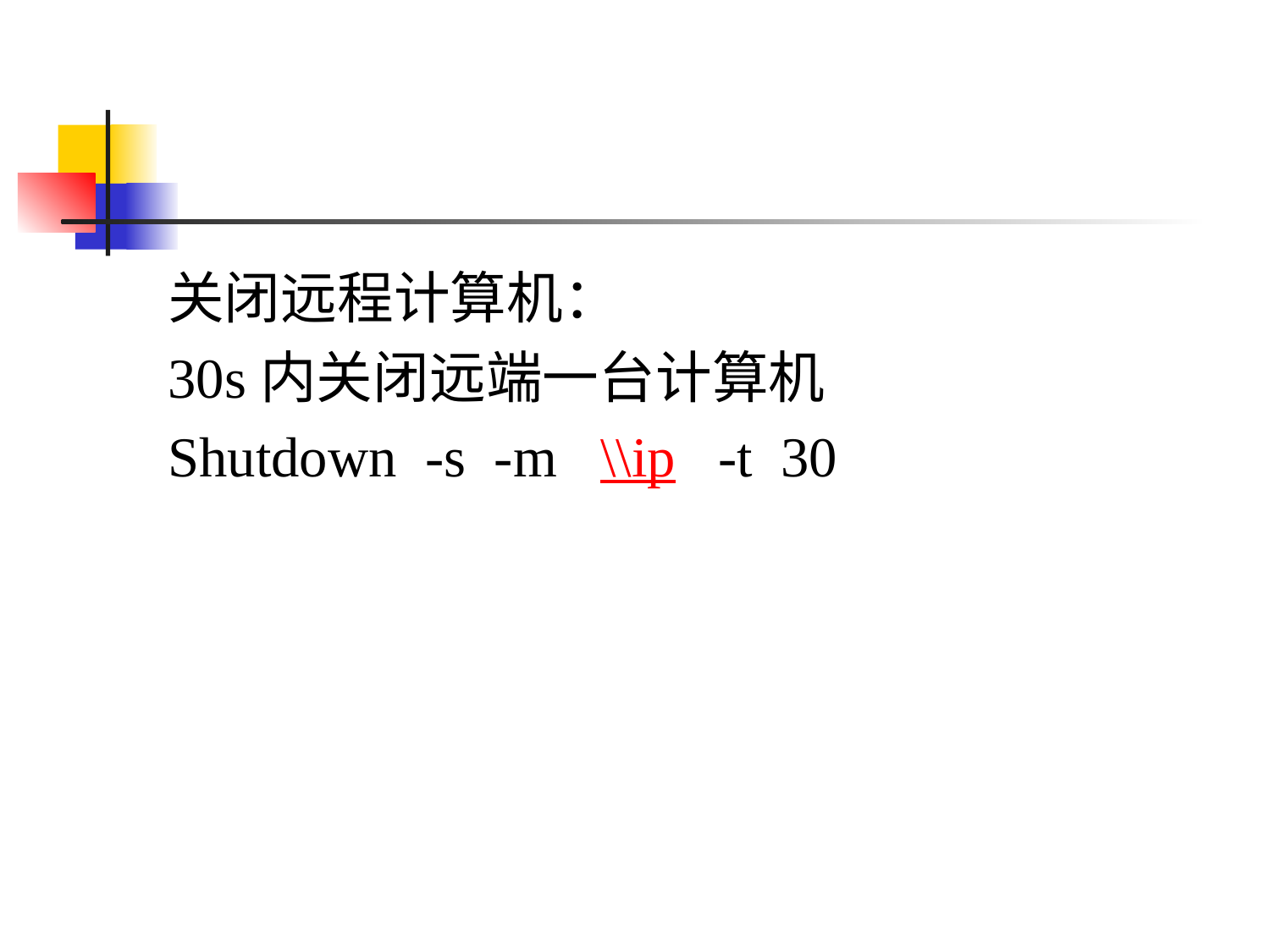

#
关闭远程计算机：
30s内关闭远端一台计算机
Shutdown  -s  -m   \\ip   -t  30
96